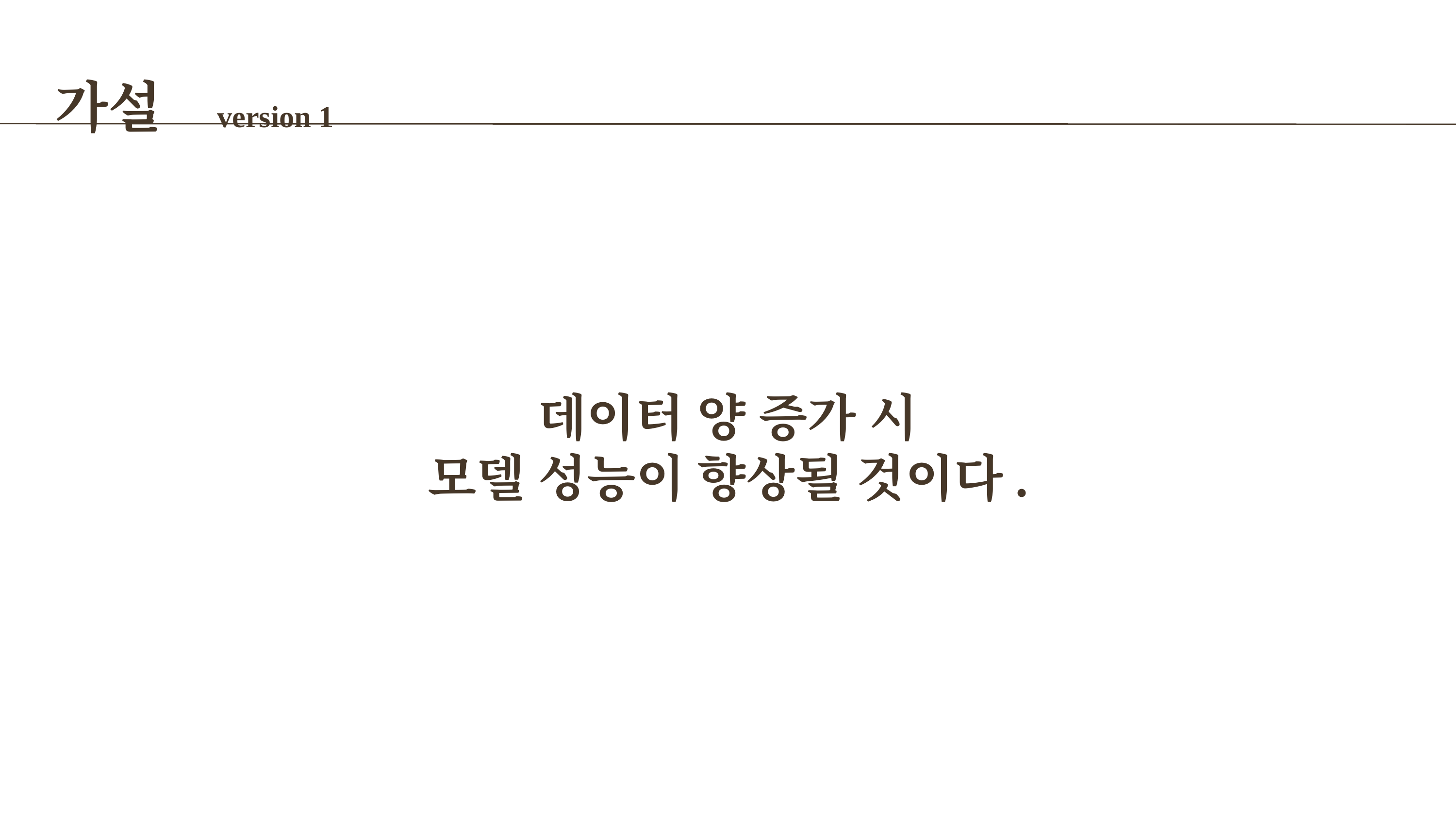

가설   version 1
데이터 양 증가 시
모델 성능이 향상될 것이다.